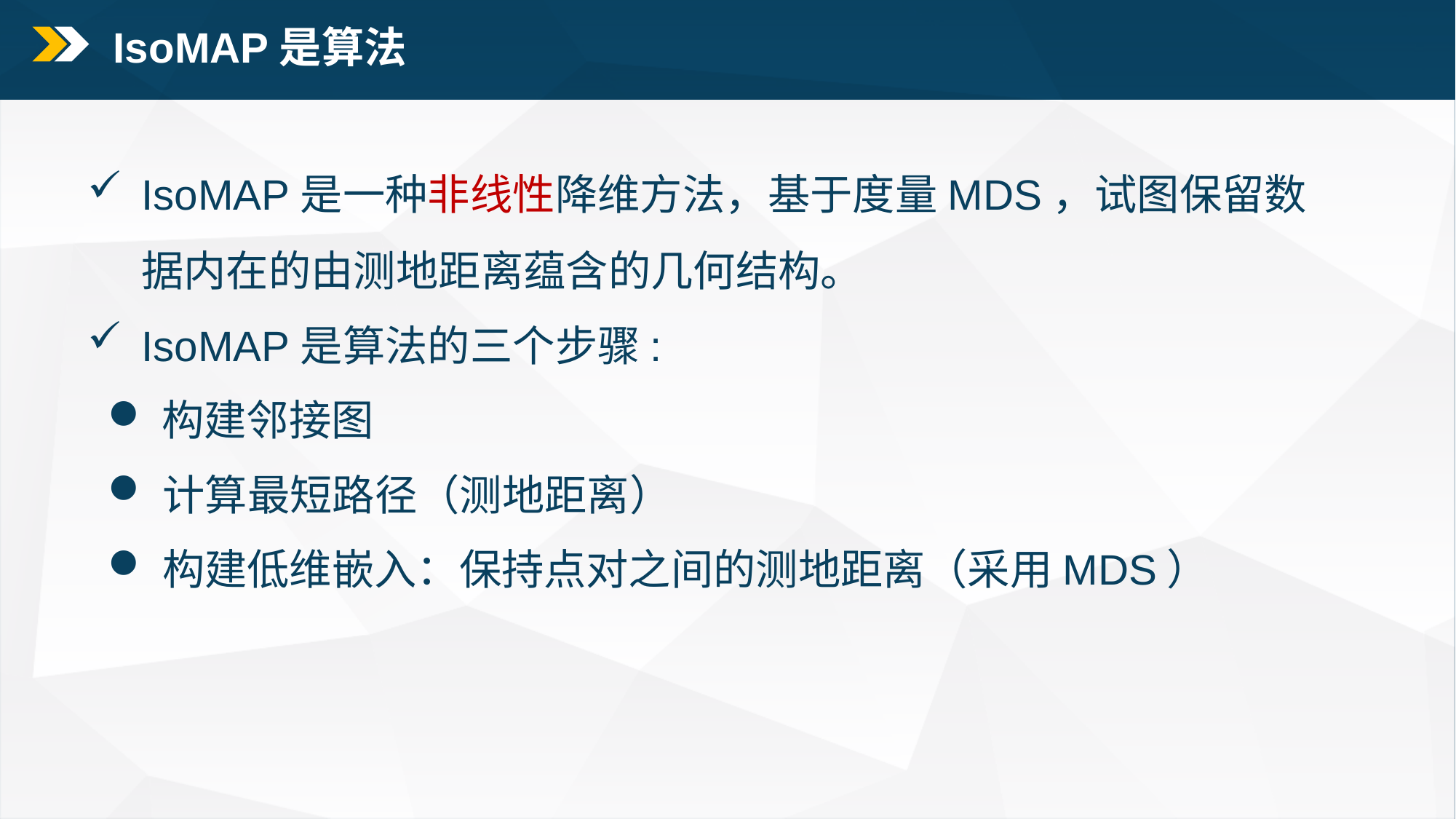

IsoMAP是算法
IsoMAP是一种非线性降维方法，基于度量MDS，试图保留数据内在的由测地距离蕴含的几何结构。
IsoMAP是算法的三个步骤:
构建邻接图
计算最短路径（测地距离）
构建低维嵌入：保持点对之间的测地距离（采用MDS）